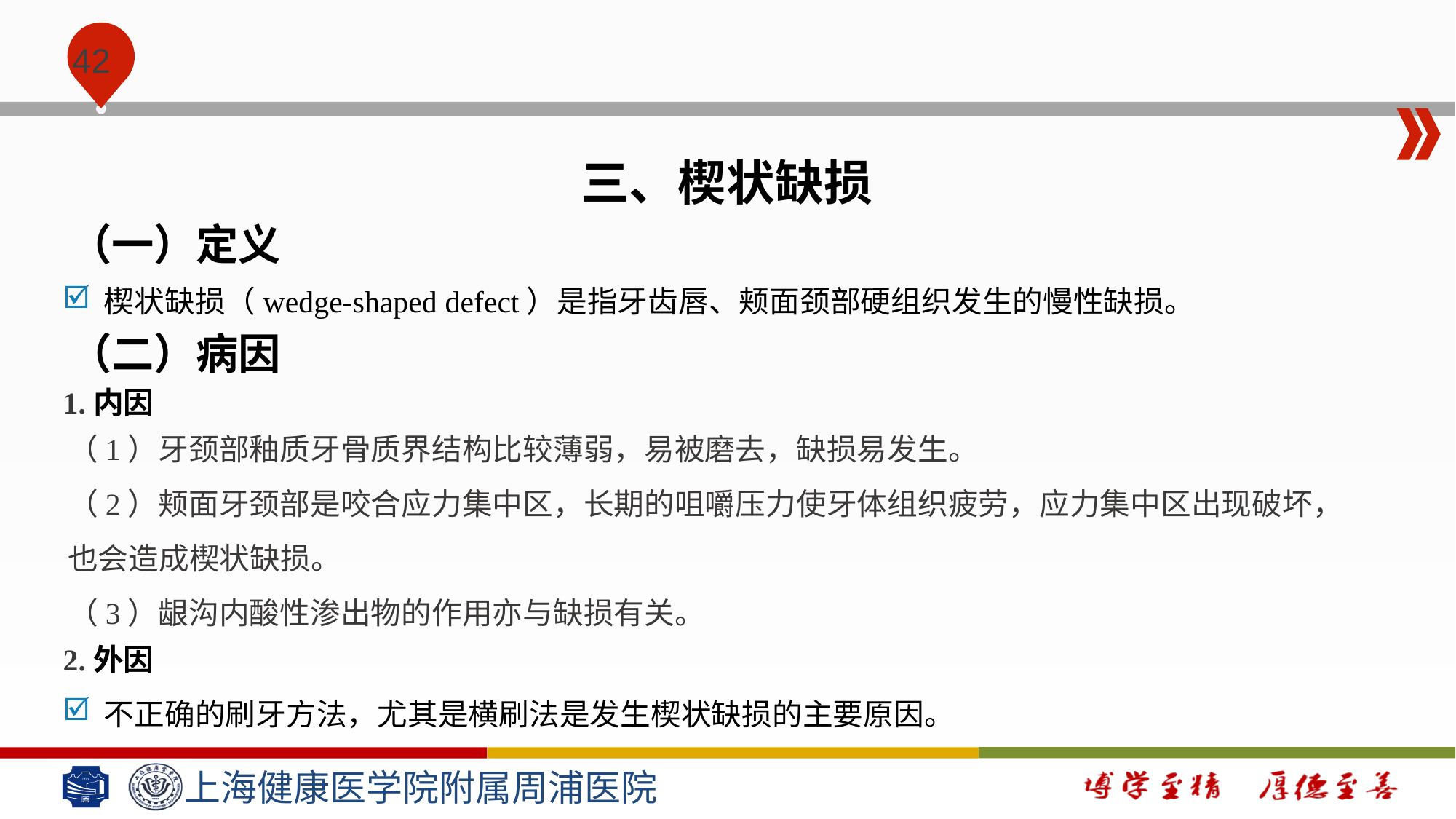

#
三、楔状缺损
（一）定义
楔状缺损（wedge-shaped defect）是指牙齿唇、颊面颈部硬组织发生的慢性缺损。
（二）病因
1.内因
（1）牙颈部釉质牙骨质界结构比较薄弱，易被磨去，缺损易发生。
（2）颊面牙颈部是咬合应力集中区，长期的咀嚼压力使牙体组织疲劳，应力集中区出现破坏，也会造成楔状缺损。
（3）龈沟内酸性渗出物的作用亦与缺损有关。
2.外因
不正确的刷牙方法，尤其是横刷法是发生楔状缺损的主要原因。